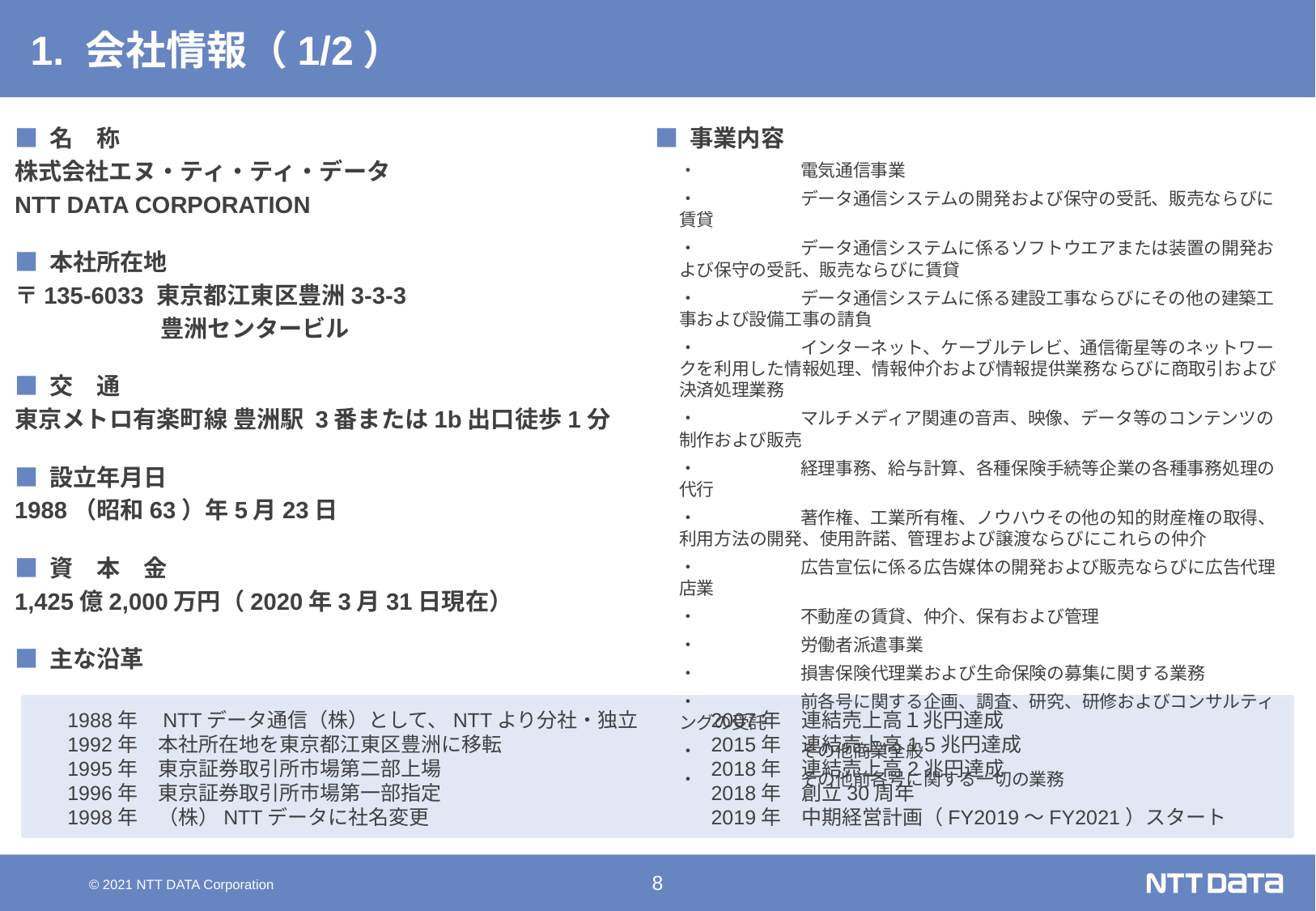

# 1. 会社情報（1/2）
■ 名　称
株式会社エヌ・ティ・ティ・データ
NTT DATA CORPORATION

■ 本社所在地
〒135-6033 東京都江東区豊洲3-3-3
	      豊洲センタービル

■ 交　通
東京メトロ有楽町線 豊洲駅 3番または1b出口徒歩1分

■ 設立年月日
1988（昭和63）年5月23日

■ 資　本　金
1,425億2,000万円（2020年3月31日現在）

■ 主な沿革
■ 事業内容
	・	電気通信事業
	・	データ通信システムの開発および保守の受託、販売ならびに賃貸
	・	データ通信システムに係るソフトウエアまたは装置の開発および保守の受託、販売ならびに賃貸
	・	データ通信システムに係る建設工事ならびにその他の建築工事および設備工事の請負
	・	インターネット、ケーブルテレビ、通信衛星等のネットワークを利用した情報処理、情報仲介および情報提供業務ならびに商取引および決済処理業務
	・	マルチメディア関連の音声、映像、データ等のコンテンツの制作および販売
	・	経理事務、給与計算、各種保険手続等企業の各種事務処理の代行
	・	著作権、工業所有権、ノウハウその他の知的財産権の取得、利用方法の開発、使用許諾、管理および譲渡ならびにこれらの仲介
	・	広告宣伝に係る広告媒体の開発および販売ならびに広告代理店業
	・	不動産の賃貸、仲介、保有および管理
	・	労働者派遣事業
	・	損害保険代理業および生命保険の募集に関する業務
	・	前各号に関する企画、調査、研究、研修およびコンサルティングの受託
	・	その他商業全般
	・	その他前各号に関する一切の業務

1988年　NTTデータ通信（株）として、NTTより分社・独立
1992年　本社所在地を東京都江東区豊洲に移転
1995年　東京証券取引所市場第二部上場
1996年　東京証券取引所市場第一部指定
1998年　（株）NTTデータに社名変更
2007年　連結売上高１兆円達成
2015年　連結売上高1.5兆円達成
2018年　連結売上高2兆円達成
2018年　創立30周年
2019年　中期経営計画（FY2019～FY2021）スタート